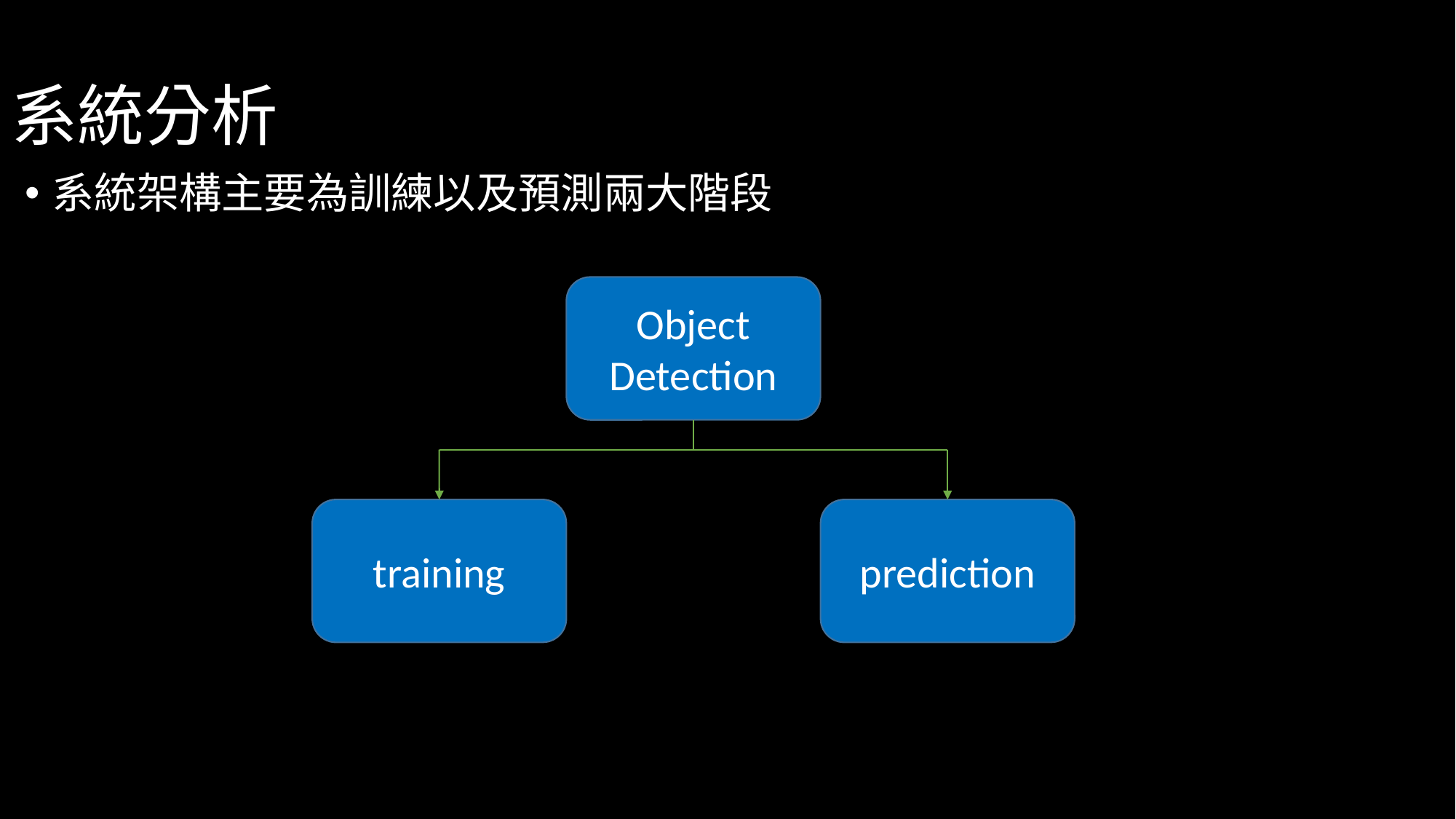

# 系統分析
系統架構主要為訓練以及預測兩大階段
Object Detection
training
prediction